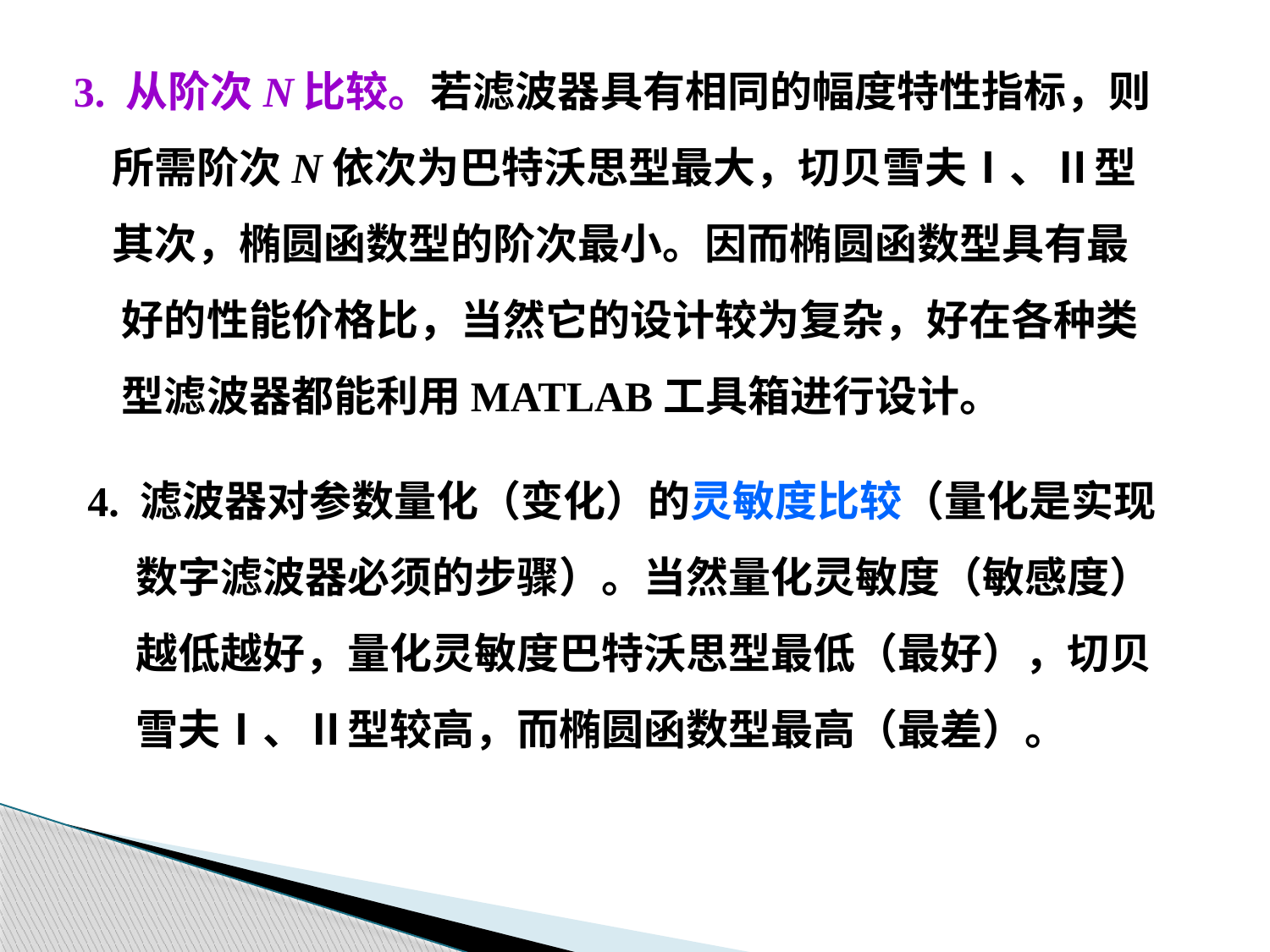

3. 从阶次N比较。若滤波器具有相同的幅度特性指标，则
   所需阶次N依次为巴特沃思型最大，切贝雪夫Ⅰ、Ⅱ型
   其次，椭圆函数型的阶次最小。因而椭圆函数型具有最
    好的性能价格比，当然它的设计较为复杂，好在各种类
    型滤波器都能利用MATLAB工具箱进行设计。
4. 滤波器对参数量化（变化）的灵敏度比较（量化是实现
    数字滤波器必须的步骤）。当然量化灵敏度（敏感度）
    越低越好，量化灵敏度巴特沃思型最低（最好），切贝
    雪夫Ⅰ、Ⅱ型较高，而椭圆函数型最高（最差）。